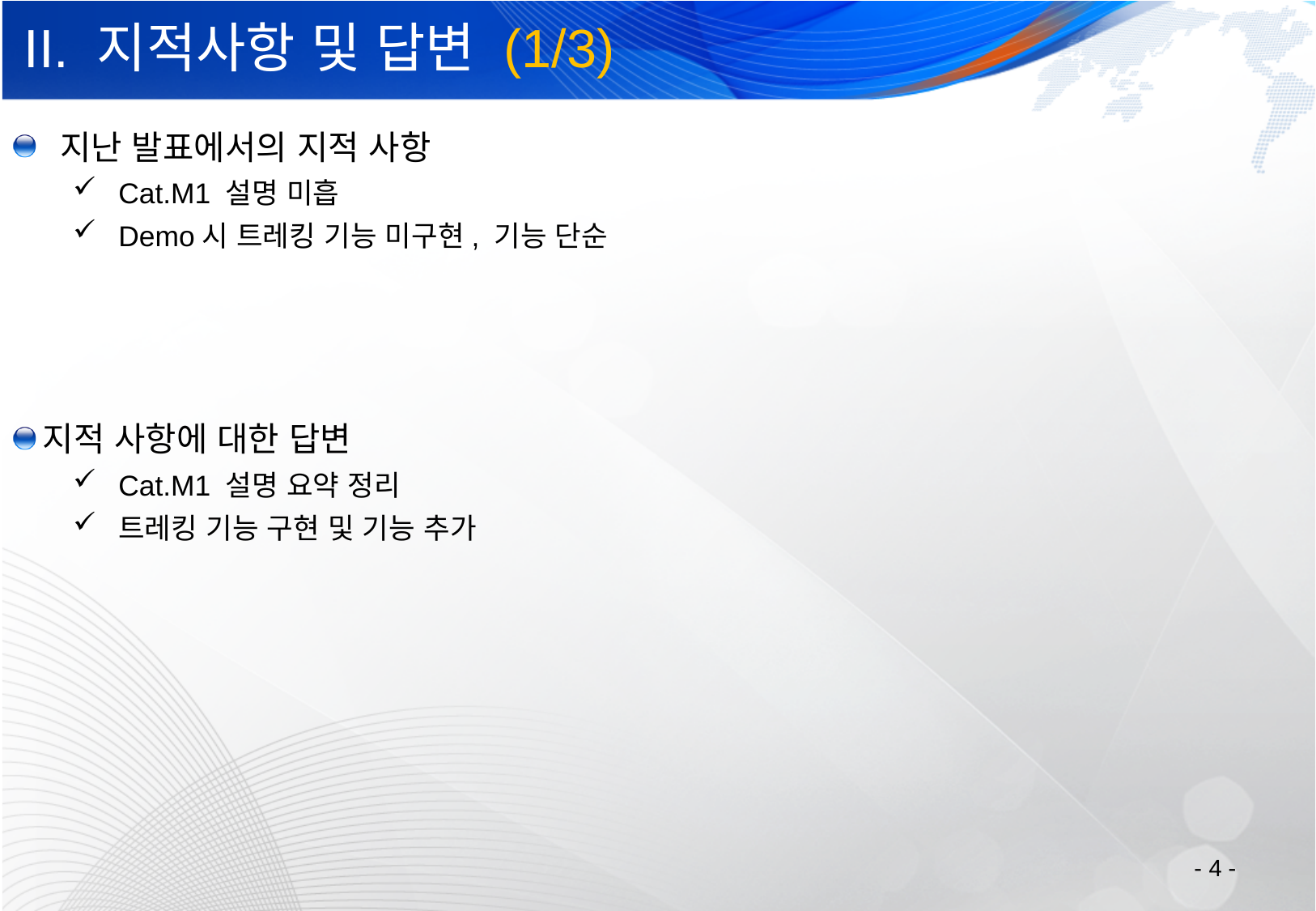

# II. 지적사항 및 답변 (1/3)
 지난 발표에서의 지적 사항
Cat.M1 설명 미흡
Demo시 트레킹 기능 미구현, 기능 단순

지적 사항에 대한 답변
Cat.M1 설명 요약 정리
트레킹 기능 구현 및 기능 추가
- 4 -